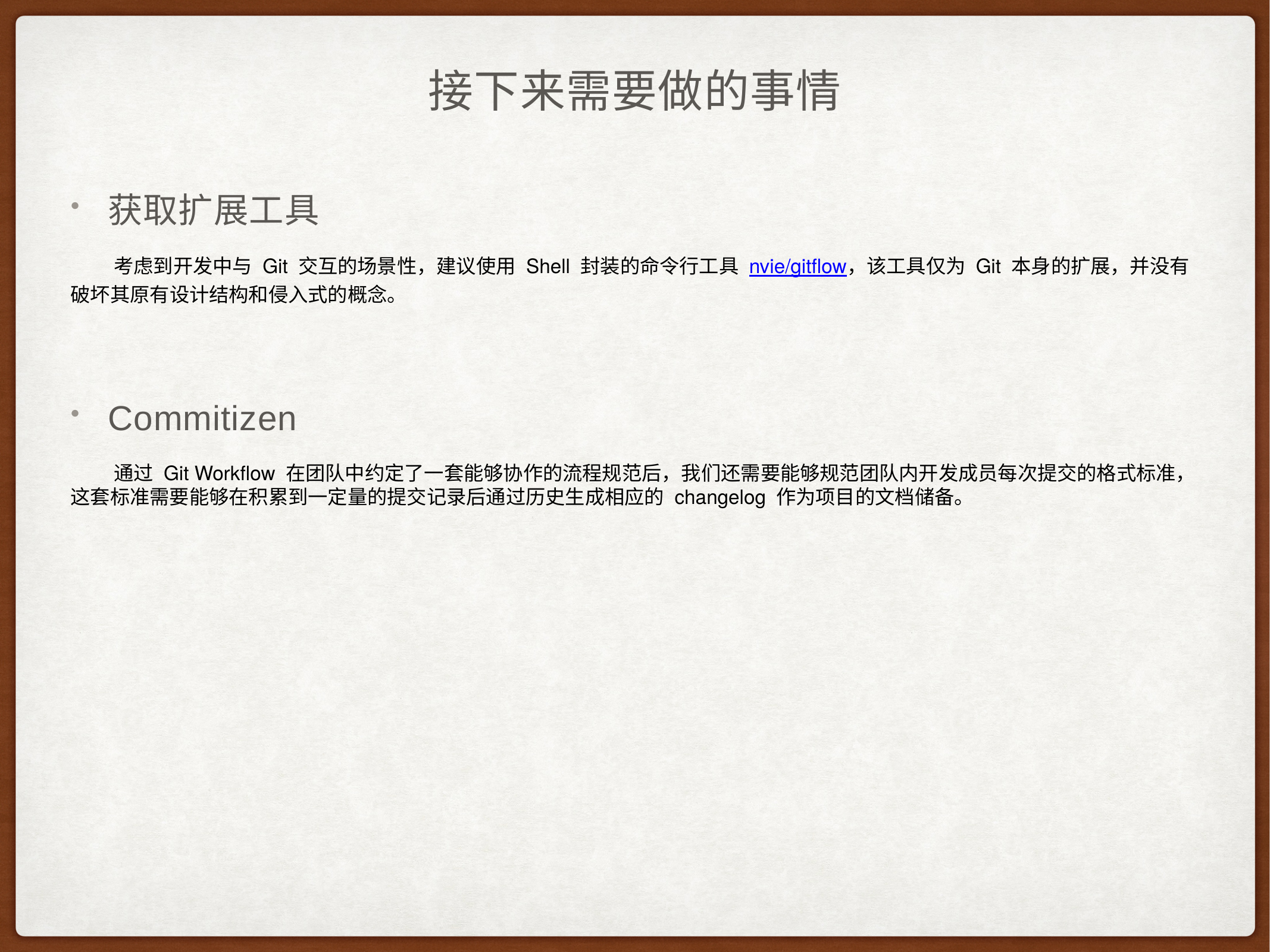

# 接下来需要做的事情
获取扩展工具

       考虑到开发中与 Git 交互的场景性，建议使用 Shell 封装的命令行工具 nvie/gitflow，该工具仅为 Git 本身的扩展，并没有破坏其原有设计结构和侵入式的概念。

Commitizen

       通过 Git Workflow 在团队中约定了一套能够协作的流程规范后，我们还需要能够规范团队内开发成员每次提交的格式标准，这套标准需要能够在积累到一定量的提交记录后通过历史生成相应的 changelog 作为项目的文档储备。